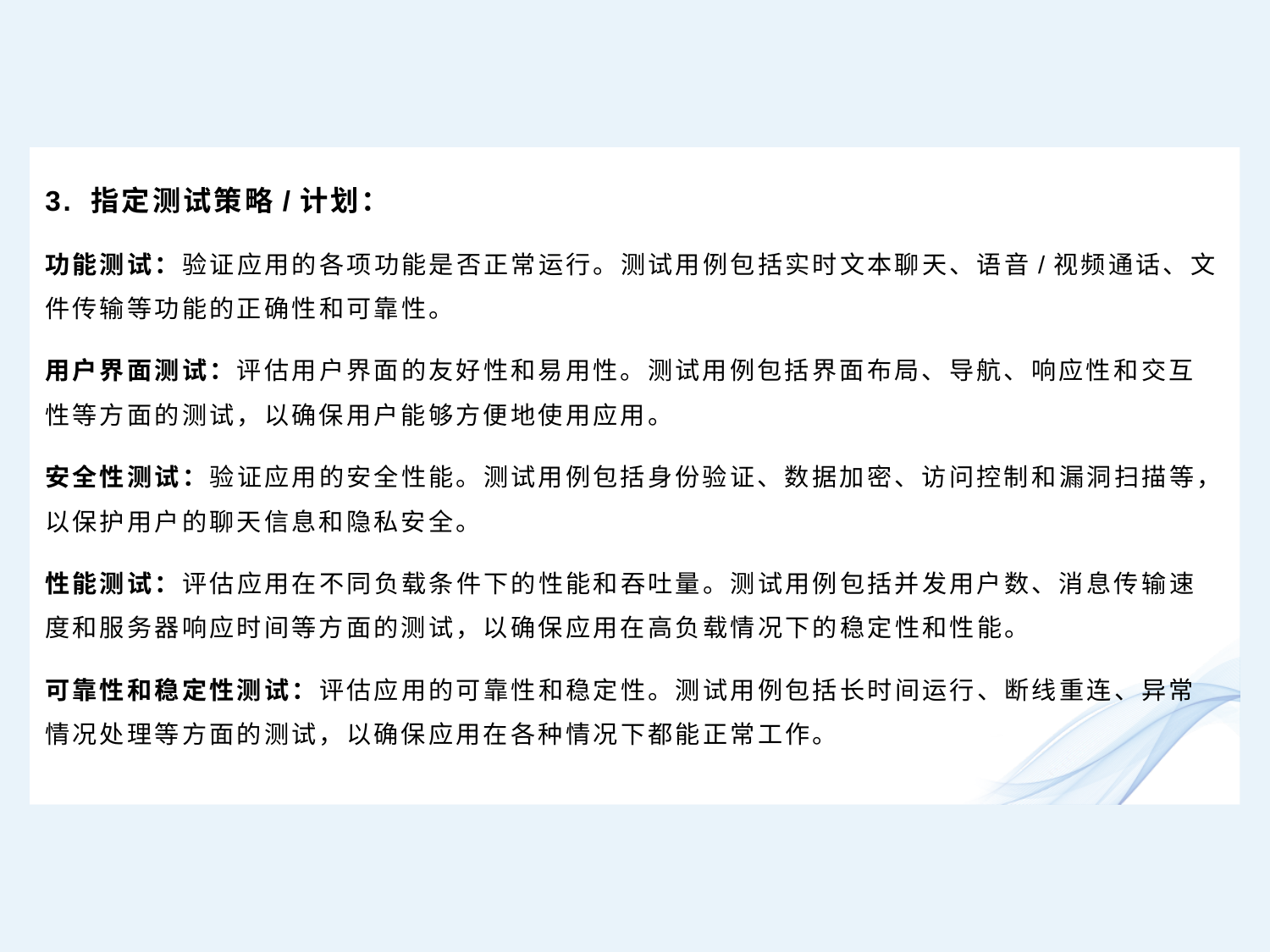

3. 指定测试策略/计划：
功能测试：验证应用的各项功能是否正常运行。测试用例包括实时文本聊天、语音/视频通话、文件传输等功能的正确性和可靠性。
用户界面测试：评估用户界面的友好性和易用性。测试用例包括界面布局、导航、响应性和交互性等方面的测试，以确保用户能够方便地使用应用。
安全性测试：验证应用的安全性能。测试用例包括身份验证、数据加密、访问控制和漏洞扫描等，以保护用户的聊天信息和隐私安全。
性能测试：评估应用在不同负载条件下的性能和吞吐量。测试用例包括并发用户数、消息传输速度和服务器响应时间等方面的测试，以确保应用在高负载情况下的稳定性和性能。
可靠性和稳定性测试：评估应用的可靠性和稳定性。测试用例包括长时间运行、断线重连、异常情况处理等方面的测试，以确保应用在各种情况下都能正常工作。